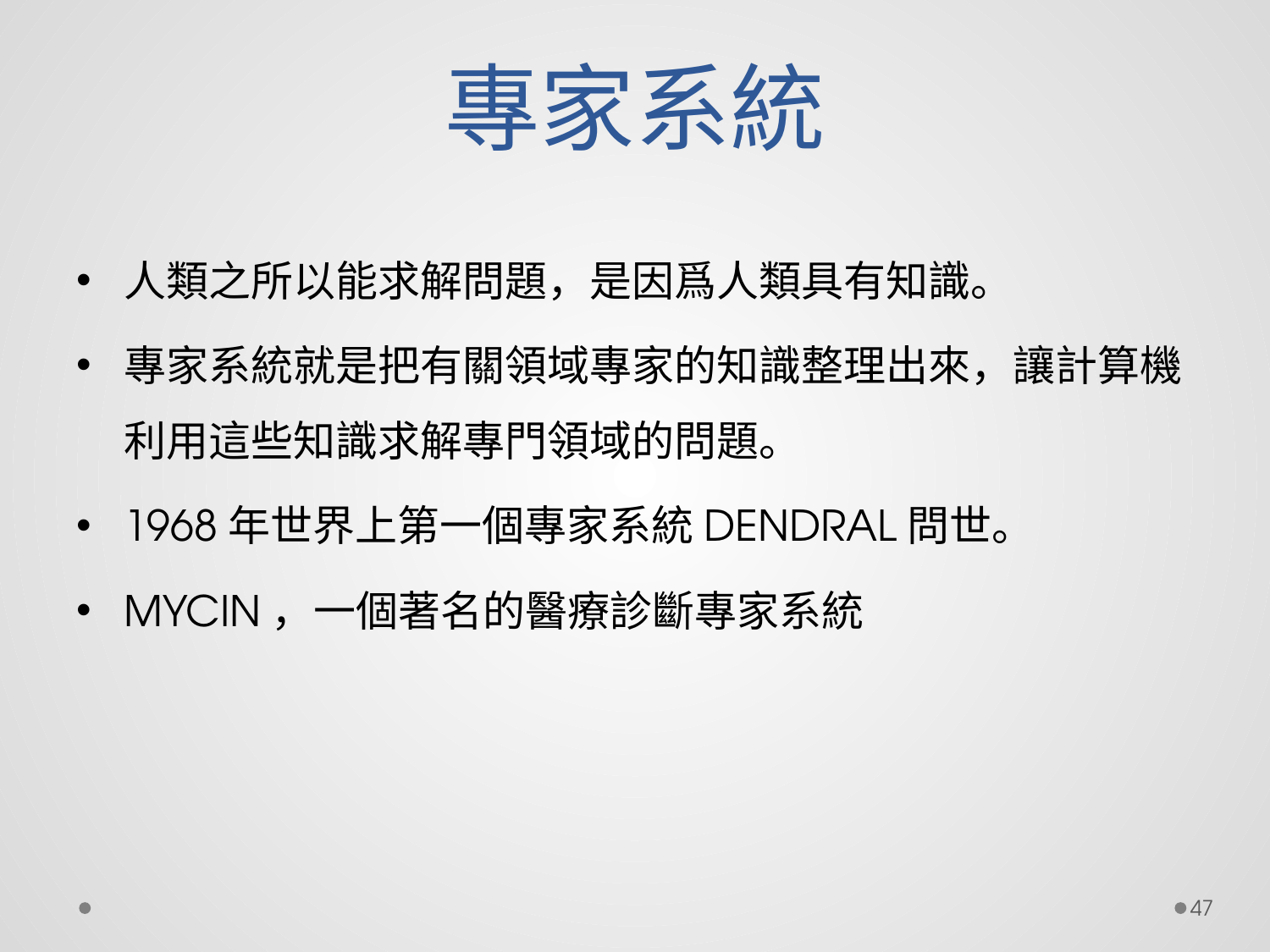

# 專家系統
人類之所以能求解問題，是因爲人類具有知識。
專家系統就是把有關領域專家的知識整理出來，讓計算機利用這些知識求解專門領域的問題。
1968年世界上第一個專家系統DENDRAL問世。
MYCIN，一個著名的醫療診斷專家系統
47